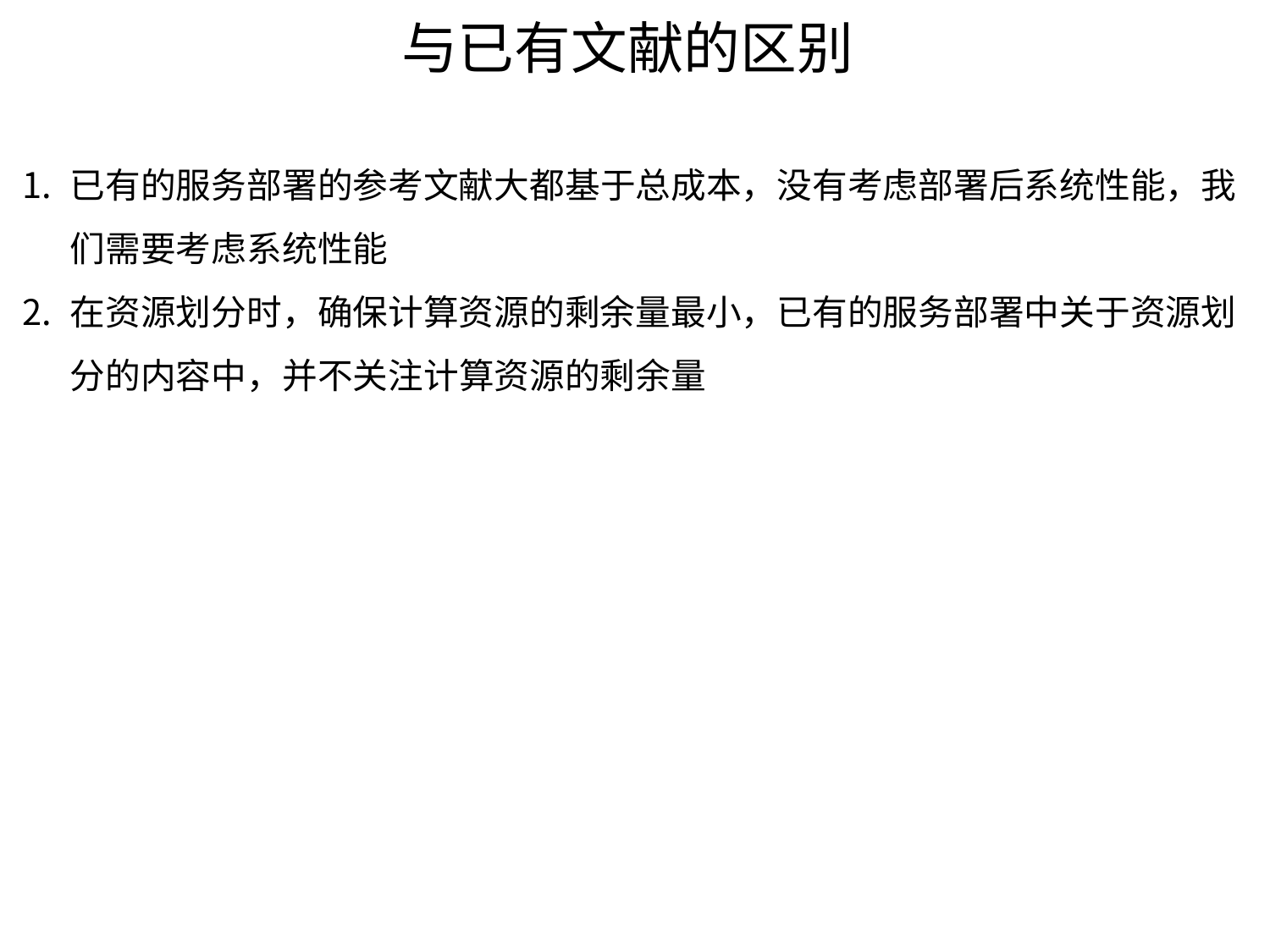

与已有文献的区别
已有的服务部署的参考文献大都基于总成本，没有考虑部署后系统性能，我们需要考虑系统性能
在资源划分时，确保计算资源的剩余量最小，已有的服务部署中关于资源划分的内容中，并不关注计算资源的剩余量